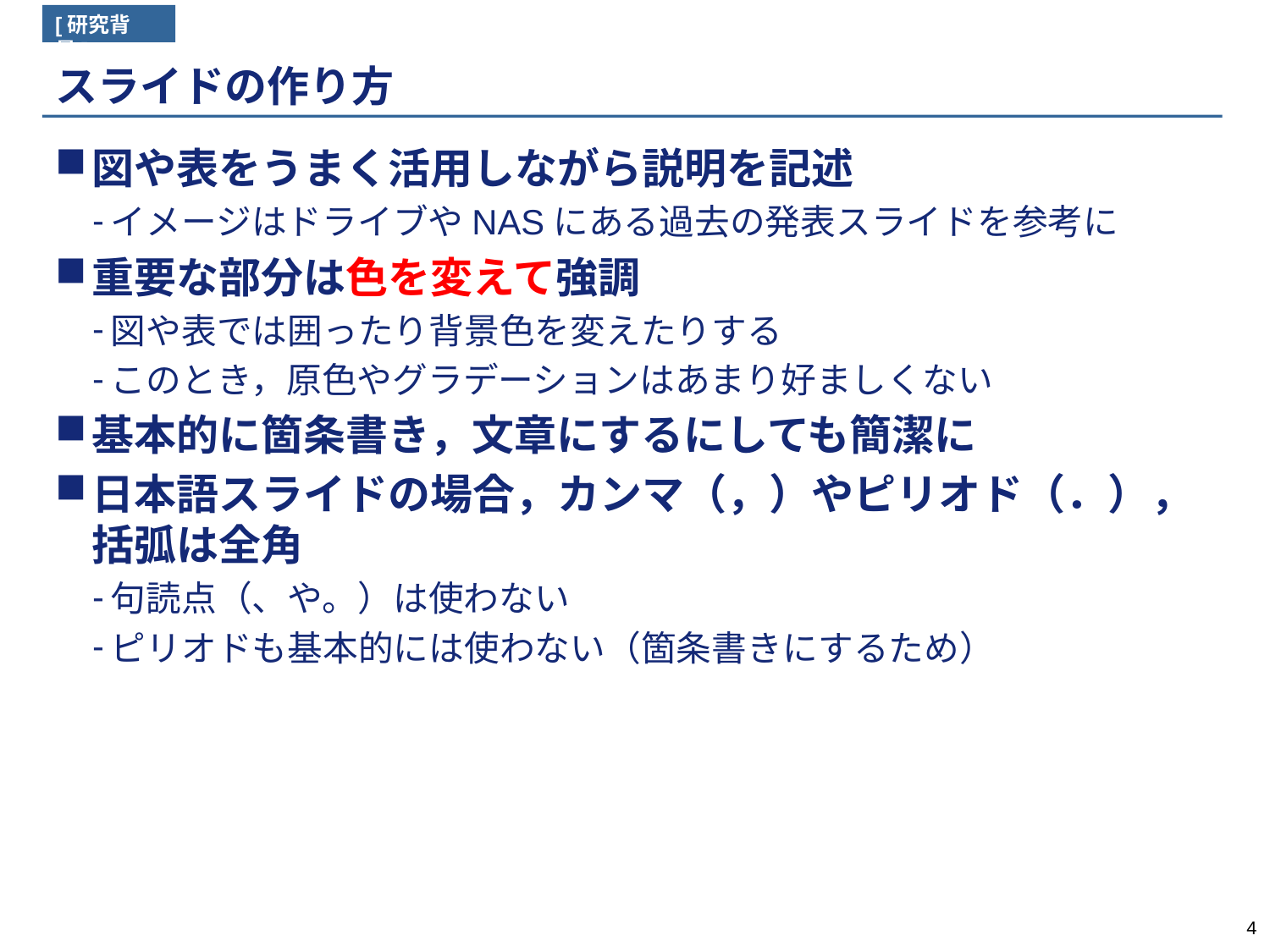

[研究背景]
# スライドの作り方
図や表をうまく活用しながら説明を記述
イメージはドライブやNASにある過去の発表スライドを参考に
重要な部分は色を変えて強調
図や表では囲ったり背景色を変えたりする
このとき，原色やグラデーションはあまり好ましくない
基本的に箇条書き，文章にするにしても簡潔に
日本語スライドの場合，カンマ（，）やピリオド（．），括弧は全角
句読点（、や。）は使わない
ピリオドも基本的には使わない（箇条書きにするため）

4